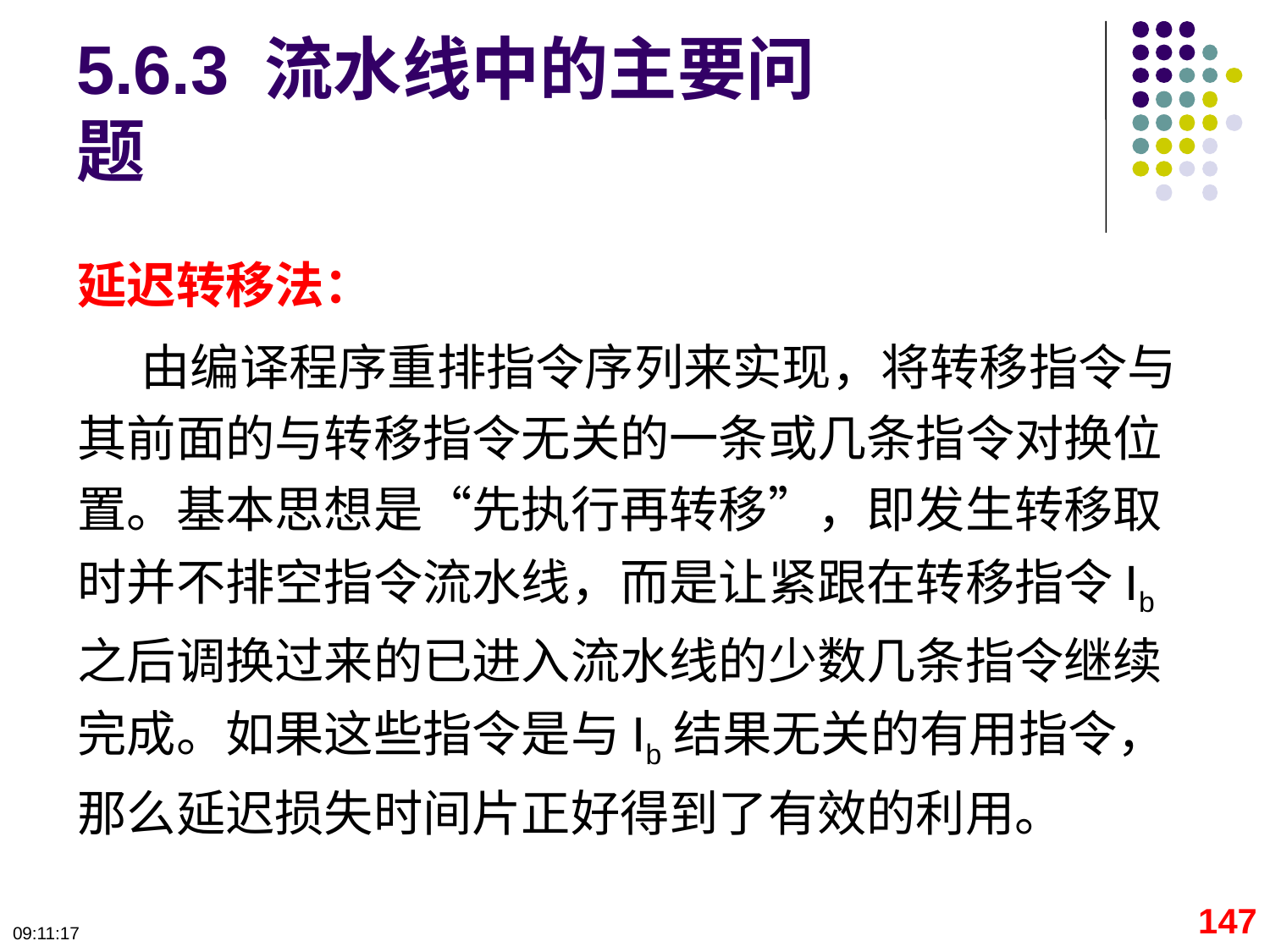

# 5.6.3 流水线中的主要问题
延迟转移法：
由编译程序重排指令序列来实现，将转移指令与其前面的与转移指令无关的一条或几条指令对换位置。基本思想是“先执行再转移”，即发生转移取时并不排空指令流水线，而是让紧跟在转移指令Ib之后调换过来的已进入流水线的少数几条指令继续完成。如果这些指令是与Ib结果无关的有用指令，那么延迟损失时间片正好得到了有效的利用。
147
09:11:17